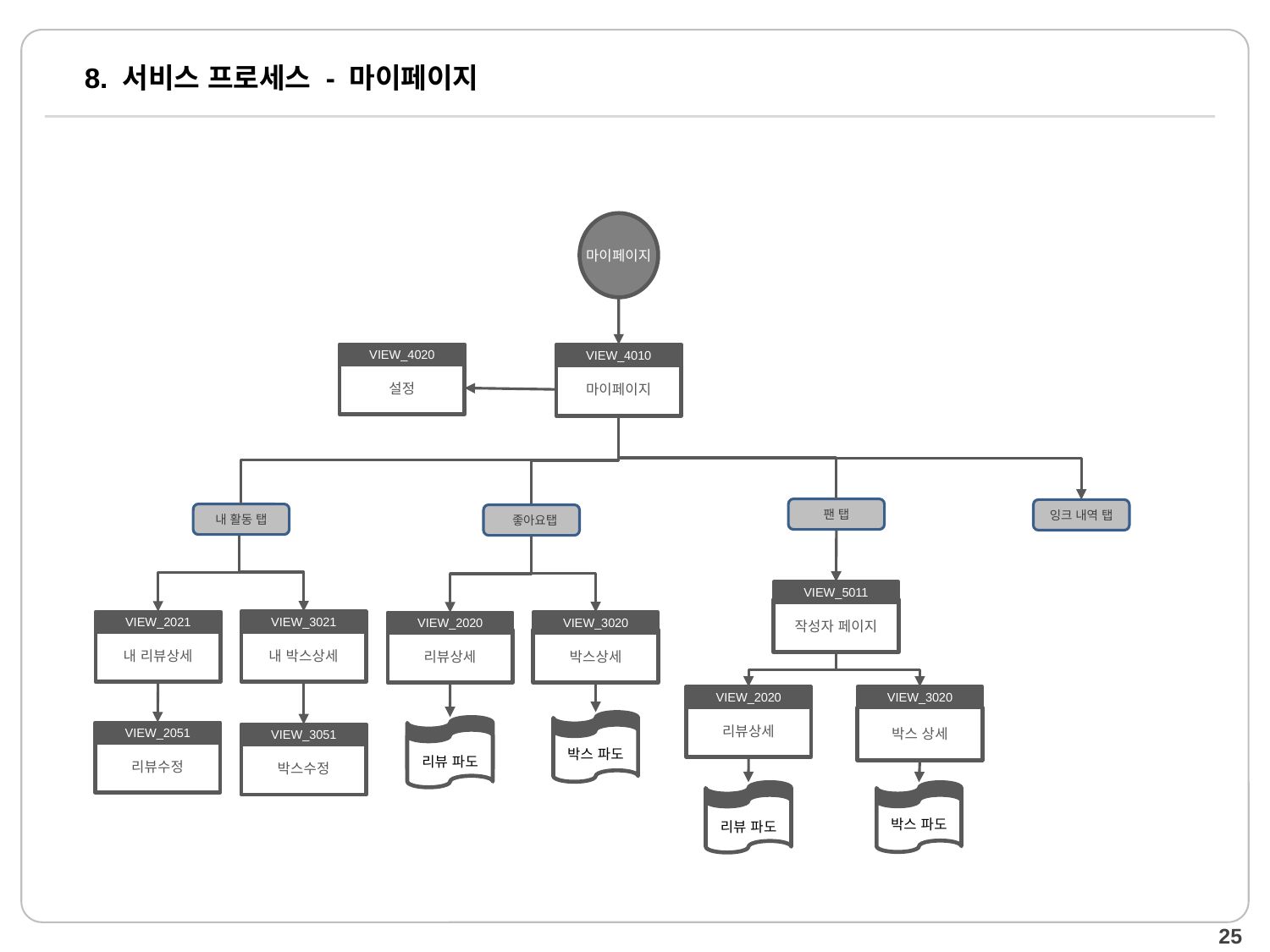

# 8. 서비스 프로세스 - 마이페이지
마이페이지
마이페이지
VIEW_4020
설정
VIEW_4010
마이페이지
팬 탭
잉크 내역 탭
내 활동 탭
 좋아요탭
VIEW_5011
작성자 페이지
VIEW_3021
VIEW_2021
VIEW_3020
VIEW_2020
내 박스상세
내 리뷰상세
박스상세
리뷰상세
VIEW_2020
VIEW_3020
리뷰상세
박스 상세

박스 파도

리뷰 파도
VIEW_2051
VIEW_3051
리뷰수정
박스수정

박스 파도

리뷰 파도
25